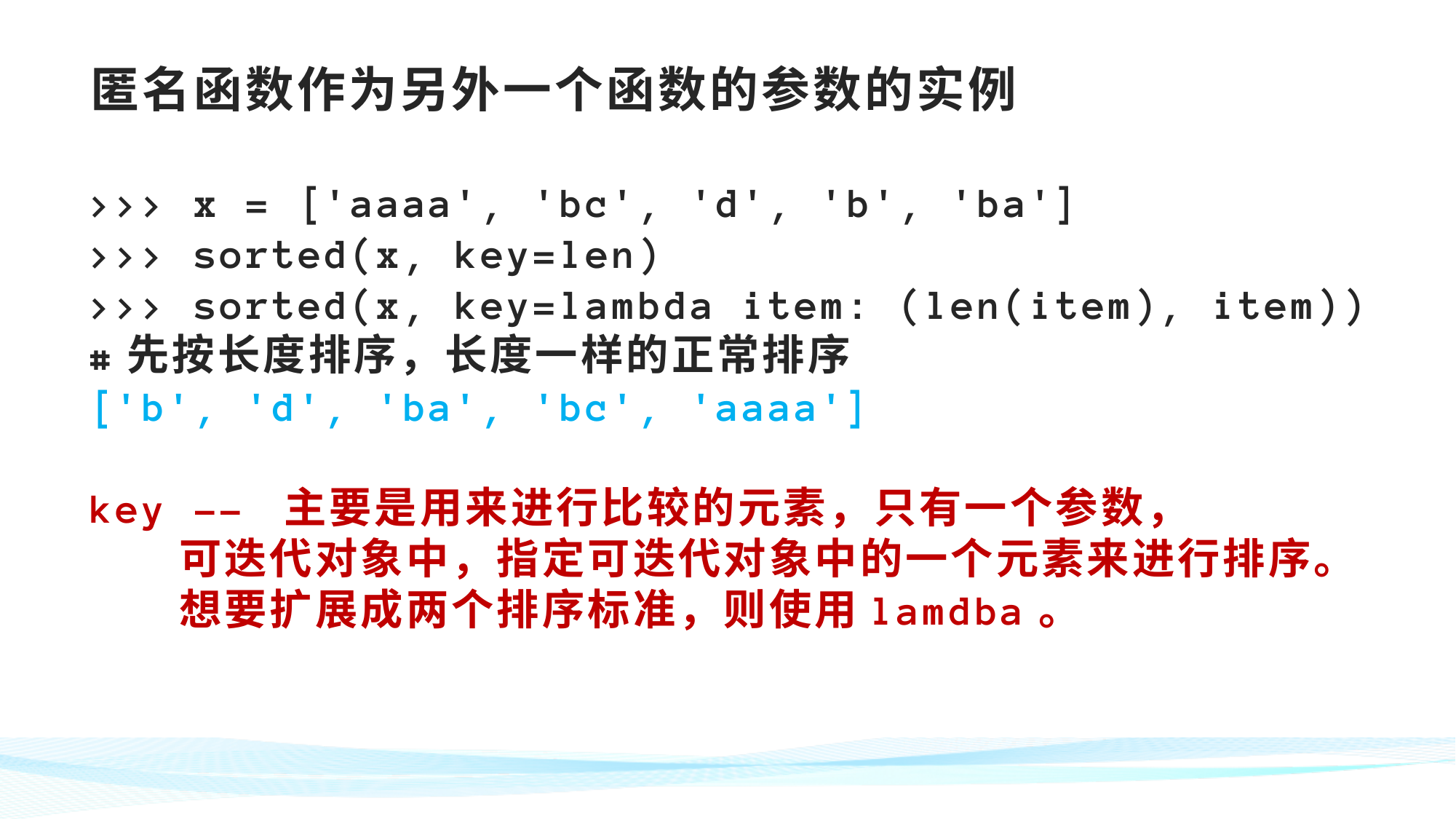

# 匿名函数作为另外一个函数的参数的实例 >>> x = ['aaaa', 'bc', 'd', 'b', 'ba'] >>> sorted(x, key=len) >>> sorted(x, key=lambda item: (len(item), item)) #先按长度排序，长度一样的正常排序 ['b', 'd', 'ba', 'bc', 'aaaa'] key -- 主要是用来进行比较的元素，只有一个参数， 可迭代对象中，指定可迭代对象中的一个元素来进行排序。 想要扩展成两个排序标准，则使用lamdba。